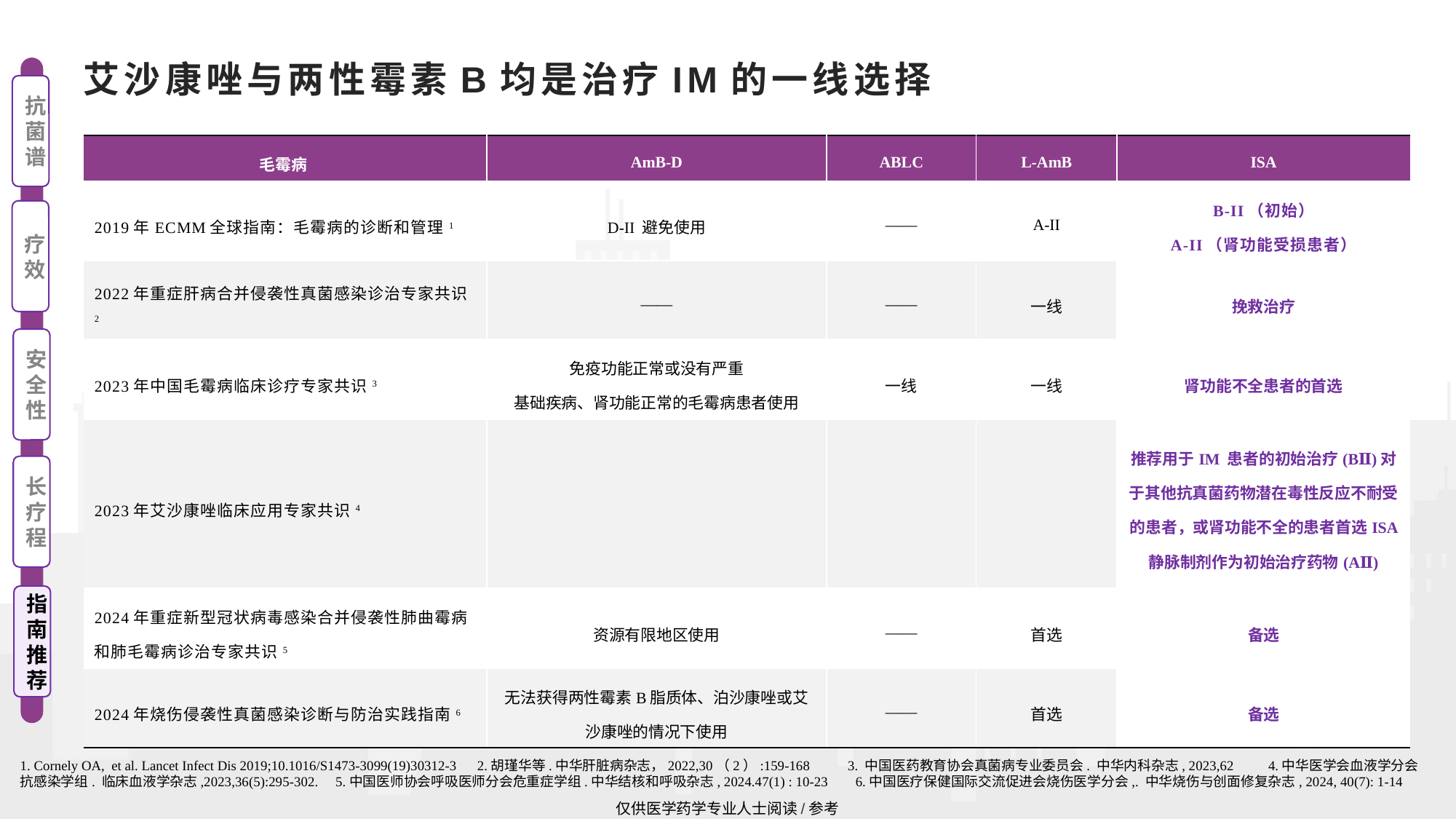

# 艾沙康唑与两性霉素B均是治疗IM的一线选择
疗效
安全性
抗菌谱

长疗程
指南推荐
| 毛霉病 | AmB-D | ABLC | L-AmB | ISA |
| --- | --- | --- | --- | --- |
| 2019年ECMM全球指南：毛霉病的诊断和管理1 | D-II 避免使用 | —— | A-II | B-II（初始） A-II（肾功能受损患者） |
| 2022年重症肝病合并侵袭性真菌感染诊治专家共识2 | —— | —— | 一线 | 挽救治疗 |
| 2023年中国毛霉病临床诊疗专家共识3 | 免疫功能正常或没有严重 基础疾病、肾功能正常的毛霉病患者使用 | 一线 | 一线 | 肾功能不全患者的首选 |
| 2023年艾沙康唑临床应用专家共识4 |  |  |  | 推荐用于IM 患者的初始治疗(BⅡ)对于其他抗真菌药物潜在毒性反应不耐受的患者，或肾功能不全的患者首选ISA 静脉制剂作为初始治疗药物(AⅡ) |
| 2024年重症新型冠状病毒感染合并侵袭性肺曲霉病和肺毛霉病诊治专家共识5 | 资源有限地区使用 | —— | 首选 | 备选 |
| 2024年烧伤侵袭性真菌感染诊断与防治实践指南6 | 无法获得两性霉素B脂质体、泊沙康唑或艾沙康唑的情况下使用 | —— | 首选 | 备选 |
1. Cornely OA,  et al. Lancet Infect Dis 2019;10.1016/S1473-3099(19)30312-3      2.胡瑾华等.中华肝脏病杂志，2022,30（2）:159-168           3. 中国医药教育协会真菌病专业委员会. 中华内科杂志, 2023,62          4.中华医学会血液学分会抗感染学组. 临床血液学杂志,2023,36(5):295-302.     5.中国医师协会呼吸医师分会危重症学组.中华结核和呼吸杂志, 2024.47(1) : 10-23        6.中国医疗保健国际交流促进会烧伤医学分会,. 中华烧伤与创面修复杂志, 2024, 40(7): 1-14
仅供医学药学专业人士阅读/参考